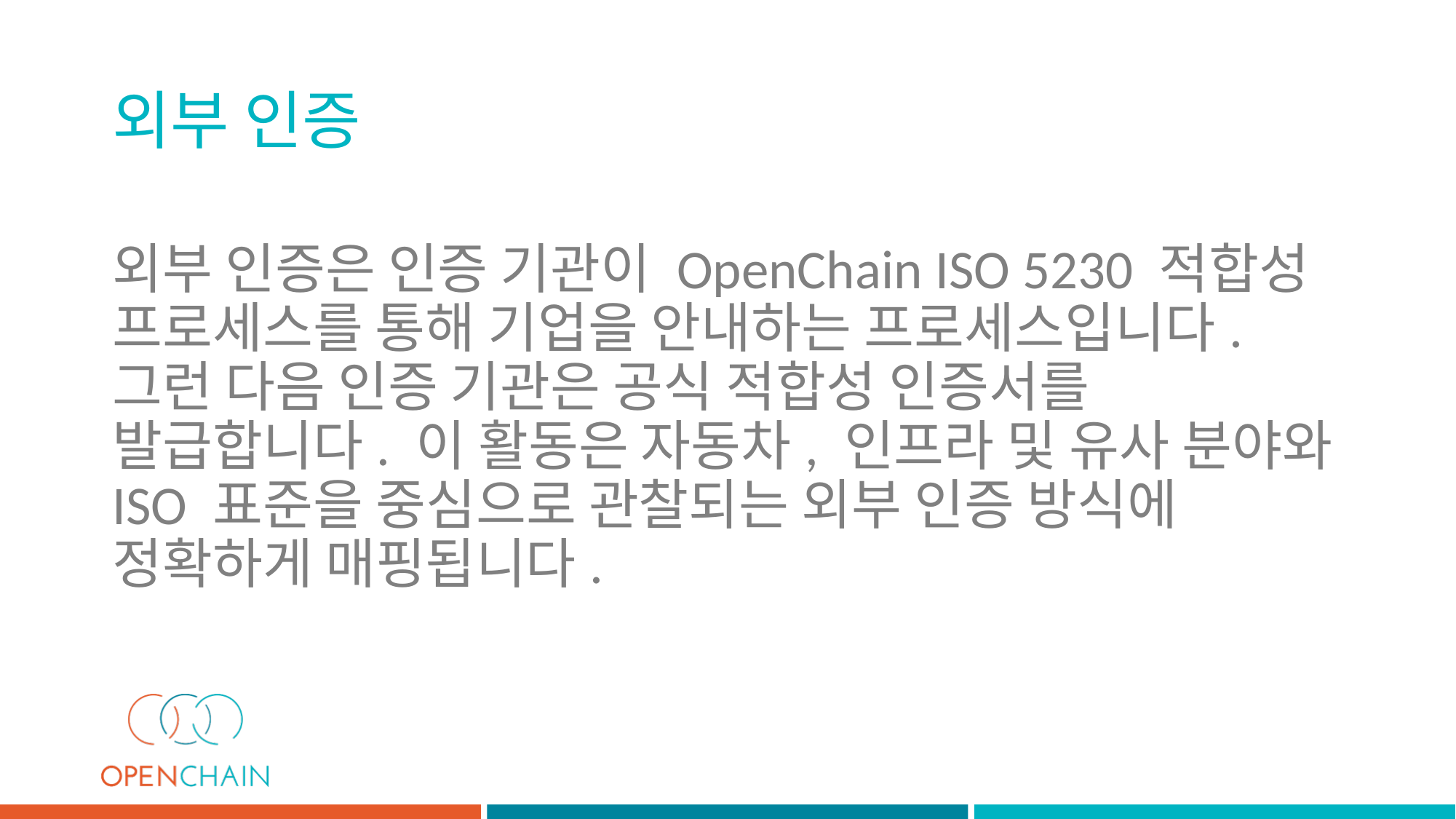

외부 인증
# 외부 인증은 인증 기관이 OpenChain ISO 5230 적합성 프로세스를 통해 기업을 안내하는 프로세스입니다. 그런 다음 인증 기관은 공식 적합성 인증서를 발급합니다. 이 활동은 자동차, 인프라 및 유사 분야와 ISO 표준을 중심으로 관찰되는 외부 인증 방식에 정확하게 매핑됩니다.